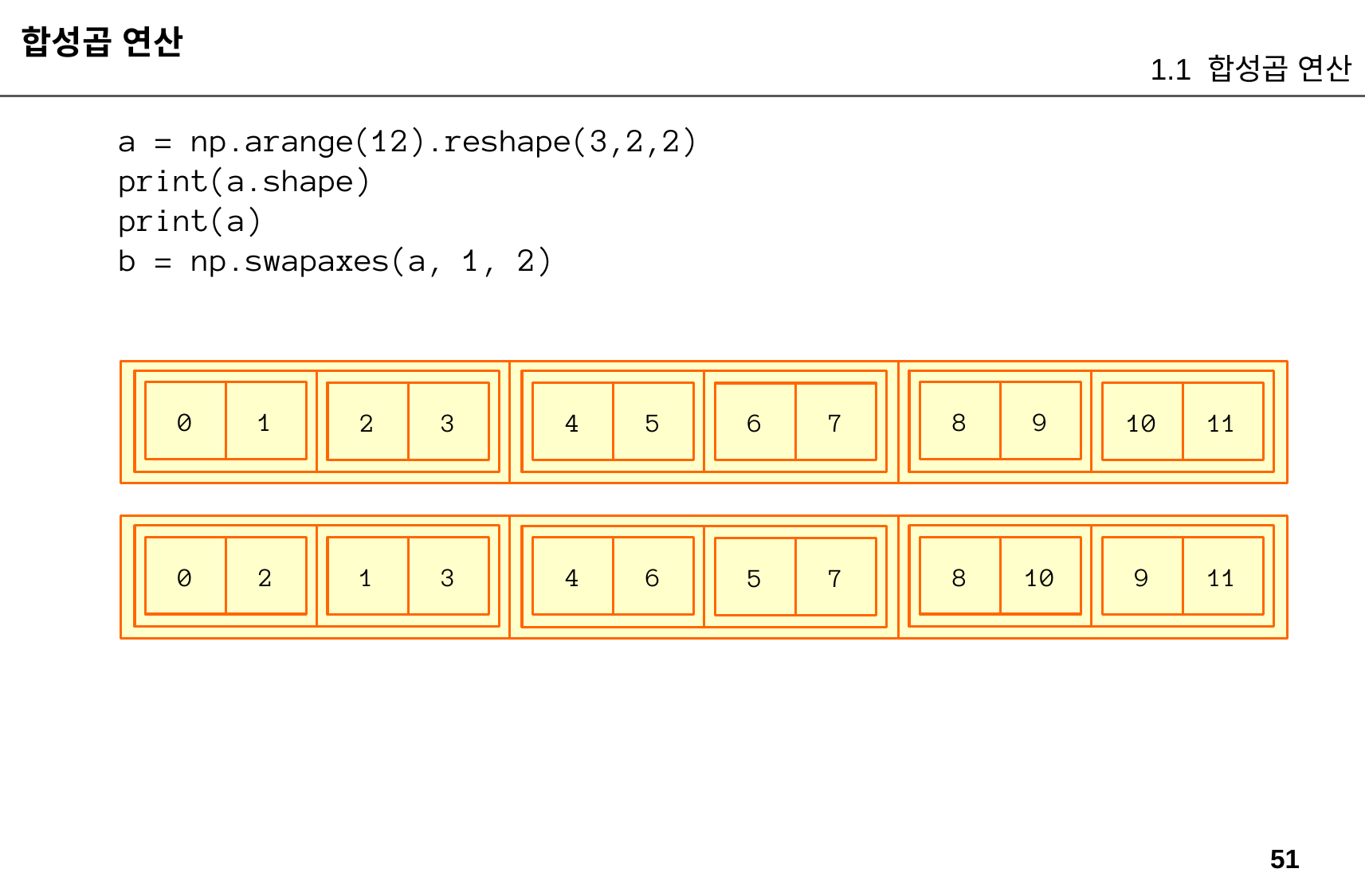

합성곱 연산
1.1 합성곱 연산
a = np.arange(12).reshape(3,2,2)
print(a.shape)
print(a)
b = np.swapaxes(a, 1, 2)

9
1
8
0
11
3
10
2
5
4
7
6

10
2
8
0
11
3
9
1
6
4
7
5